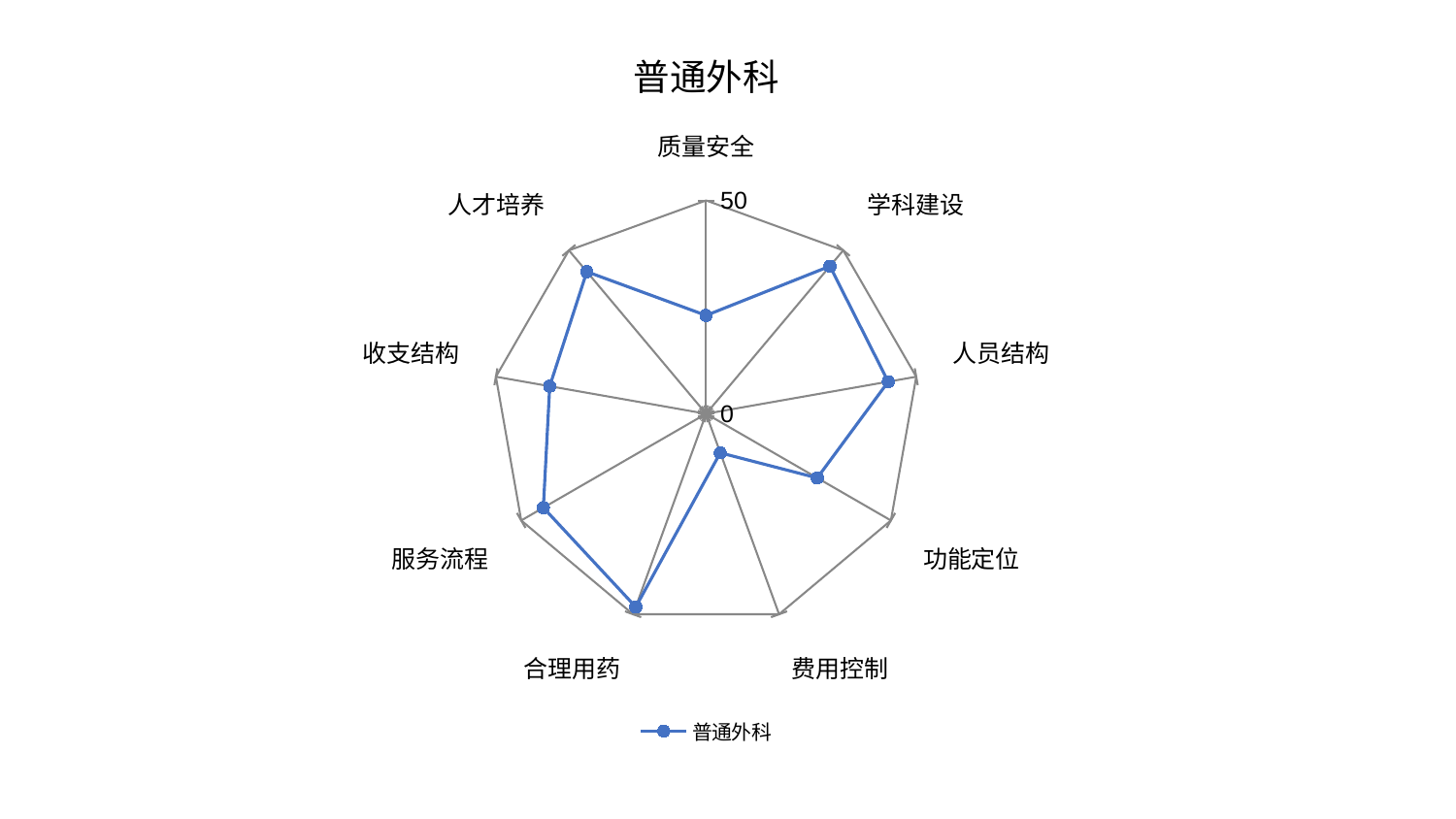

### Chart: 普通外科

| Category | 普通外科 |
|---|---|
| 质量安全 | 23.05895198764737 |
| 学科建设 | 45.15141429740313 |
| 人员结构 | 43.33171821254628 |
| 功能定位 | 30.083203854731604 |
| 费用控制 | 9.74110823843627 |
| 合理用药 | 48.19292250214474 |
| 服务流程 | 44.020487899646966 |
| 收支结构 | 37.20180448693783 |
| 人才培养 | 43.469687650819026 |
174